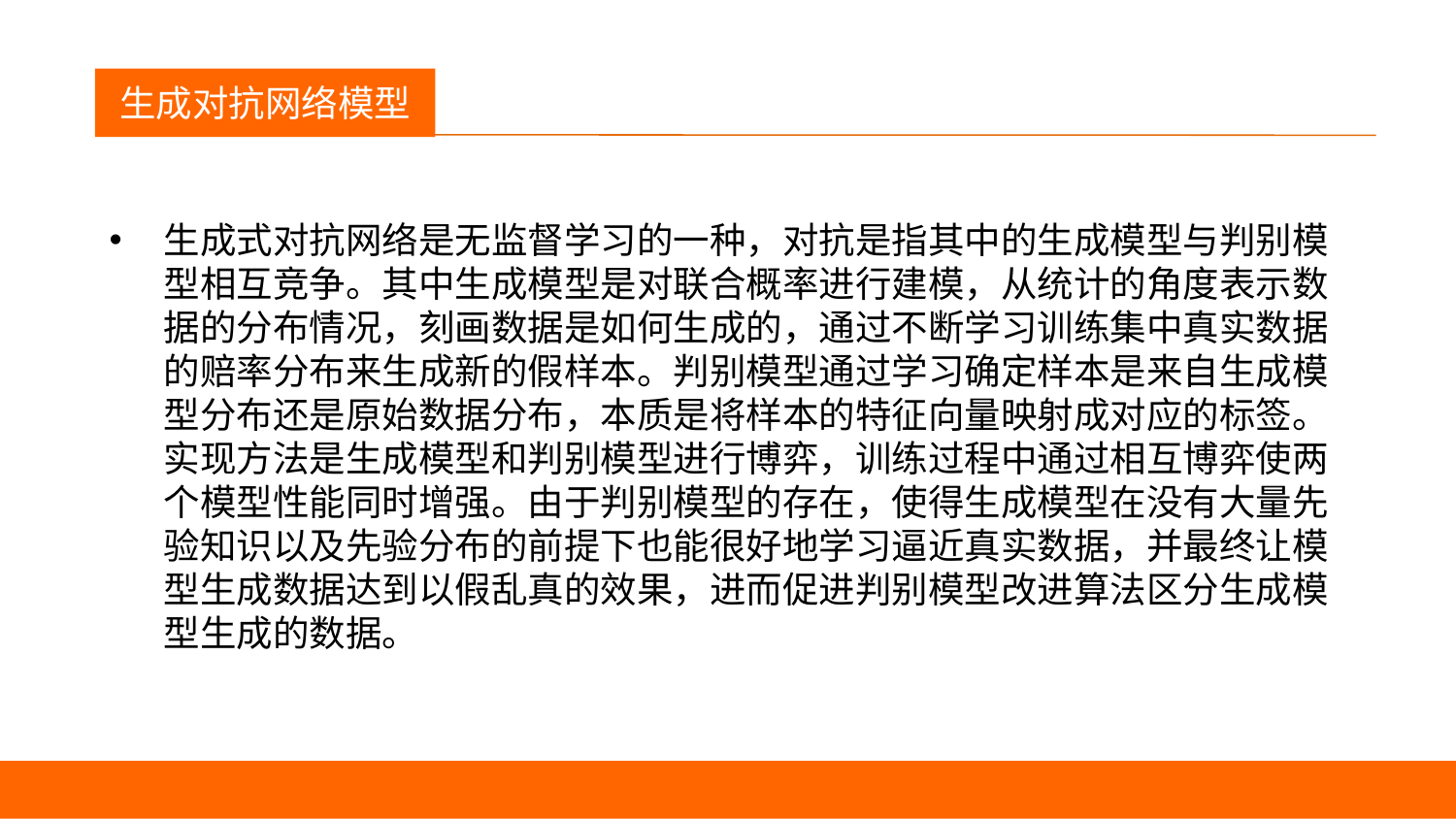

议程
生成对抗网络模型

生成式对抗网络是无监督学习的一种，对抗是指其中的生成模型与判别模型相互竞争。其中生成模型是对联合概率进行建模，从统计的角度表示数据的分布情况，刻画数据是如何生成的，通过不断学习训练集中真实数据的赔率分布来生成新的假样本。判别模型通过学习确定样本是来自生成模型分布还是原始数据分布，本质是将样本的特征向量映射成对应的标签。实现方法是生成模型和判别模型进行博弈，训练过程中通过相互博弈使两个模型性能同时增强。由于判别模型的存在，使得生成模型在没有大量先验知识以及先验分布的前提下也能很好地学习逼近真实数据，并最终让模型生成数据达到以假乱真的效果，进而促进判别模型改进算法区分生成模型生成的数据。